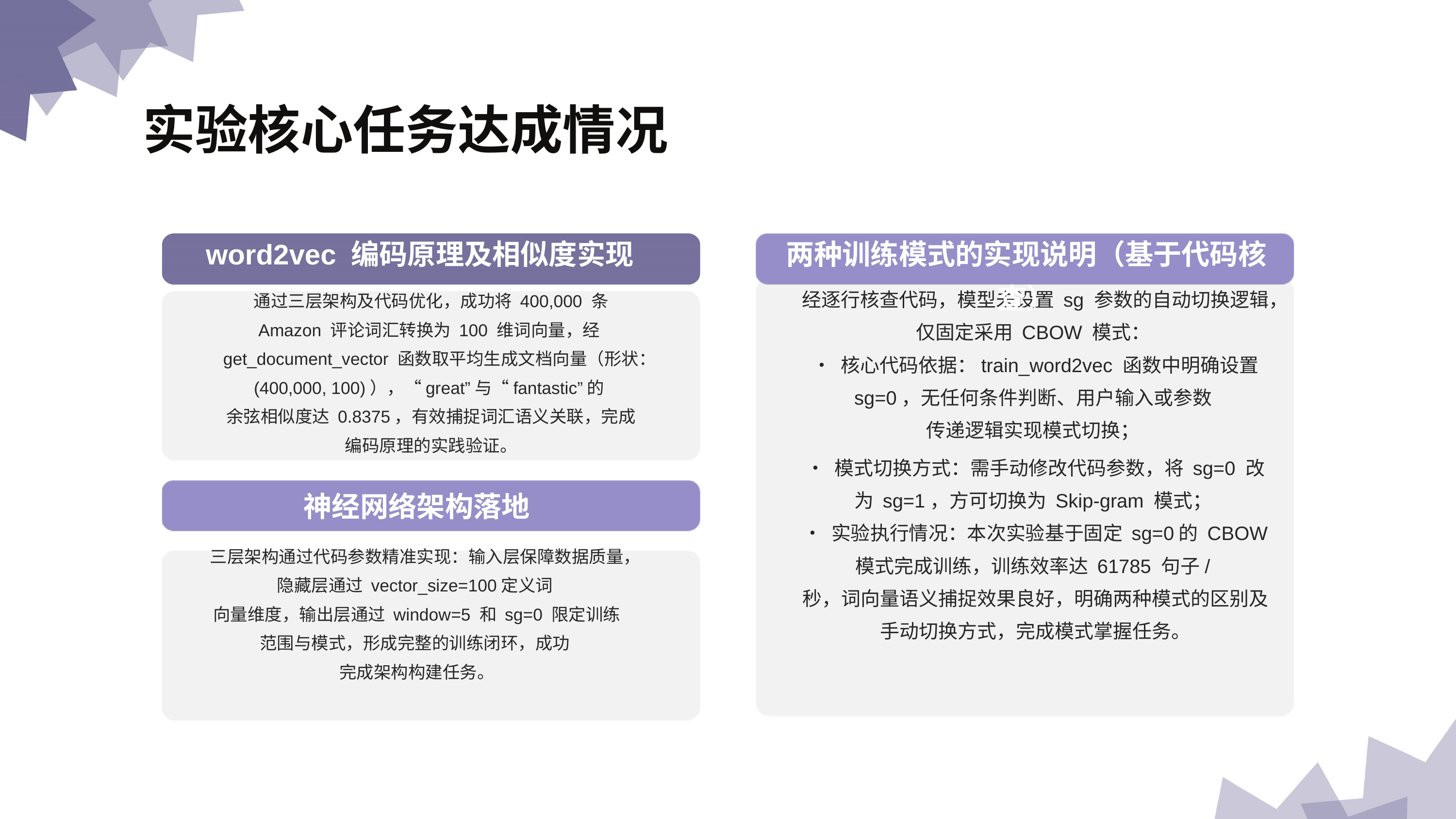

实验核⼼任务达成情况

word2vec 编码原理及相似度实现

两种训练模式的实现说明（基于代码核查）

经逐⾏核查代码，模型未设置 sg 参数的⾃动切换逻辑，仅固定采⽤ CBOW 模式：
• 核⼼代码依据：train_word2vec 函数中明确设置 sg=0，⽆任何条件判断、⽤户输⼊或参数
传递逻辑实现模式切换；

通过三层架构及代码优化，成功将 400,000 条 Amazon 评论词汇转换为 100 维词向量，经
get_document_vector 函数取平均⽣成⽂档向量（形状：(400,000, 100)），“great”与“fantastic”的
余弦相似度达 0.8375，有效捕捉词汇语义关联，完成编码原理的实践验证。

• 模式切换⽅式：需⼿动修改代码参数，将 sg=0 改为 sg=1，⽅可切换为 Skip-gram 模式；
• 实验执⾏情况：本次实验基于固定 sg=0的 CBOW 模式完成训练，训练效率达 61785 句⼦/
秒，词向量语义捕捉效果良好，明确两种模式的区别及⼿动切换⽅式，完成模式掌握任务。

神经⽹络架构落地

三层架构通过代码参数精准实现：输⼊层保障数据质量，隐藏层通过 vector_size=100定义词
向量维度，输出层通过 window=5 和 sg=0 限定训练范围与模式，形成完整的训练闭环，成功
完成架构构建任务。